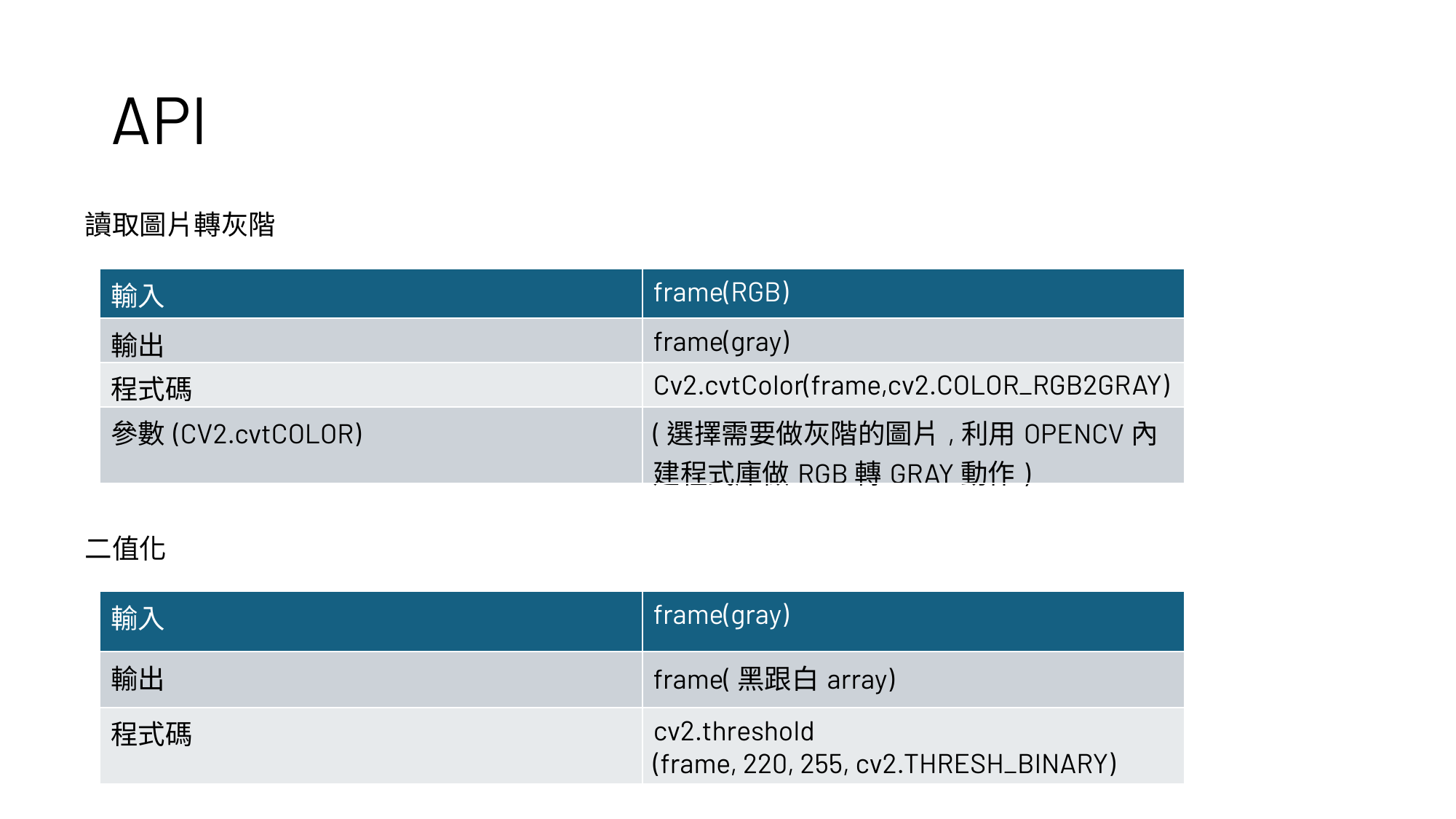

# API
讀取圖片轉灰階
| 輸入 | frame(RGB) |
| --- | --- |
| 輸出 | frame(gray) |
| 程式碼 | Cv2.cvtColor(frame,cv2.COLOR\_RGB2GRAY) |
| 參數(CV2.cvtCOLOR) | (選擇需要做灰階的圖片,利用OPENCV內建程式庫做RGB轉GRAY動作) |
二值化
| 輸入 | frame(gray) |
| --- | --- |
| 輸出 | frame(黑跟白array) |
| 程式碼 | cv2.threshold (frame, 220, 255, cv2.THRESH\_BINARY) |